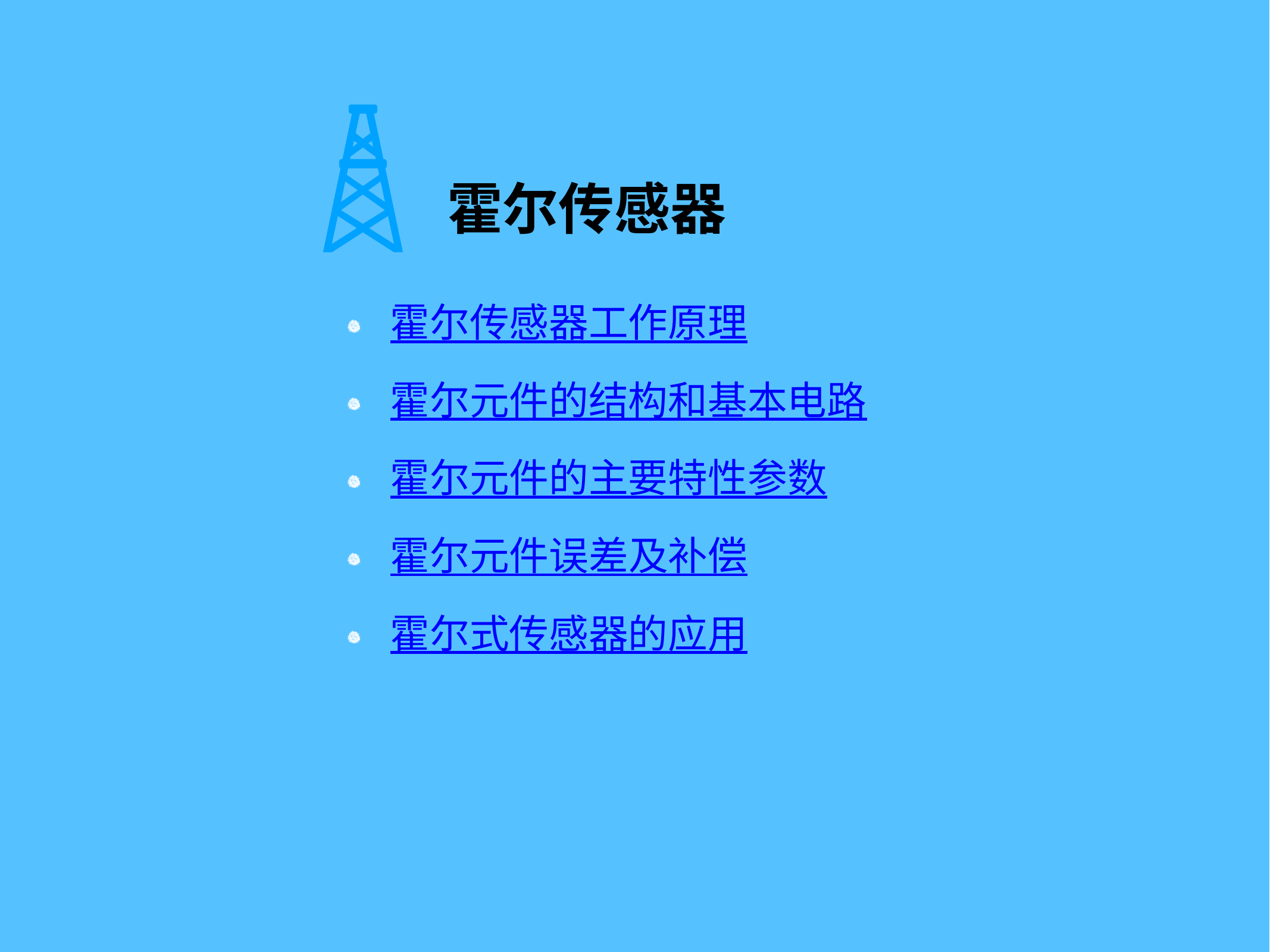

霍尔传感器
霍尔传感器工作原理
霍尔元件的结构和基本电路
霍尔元件的主要特性参数
霍尔元件误差及补偿
霍尔式传感器的应用